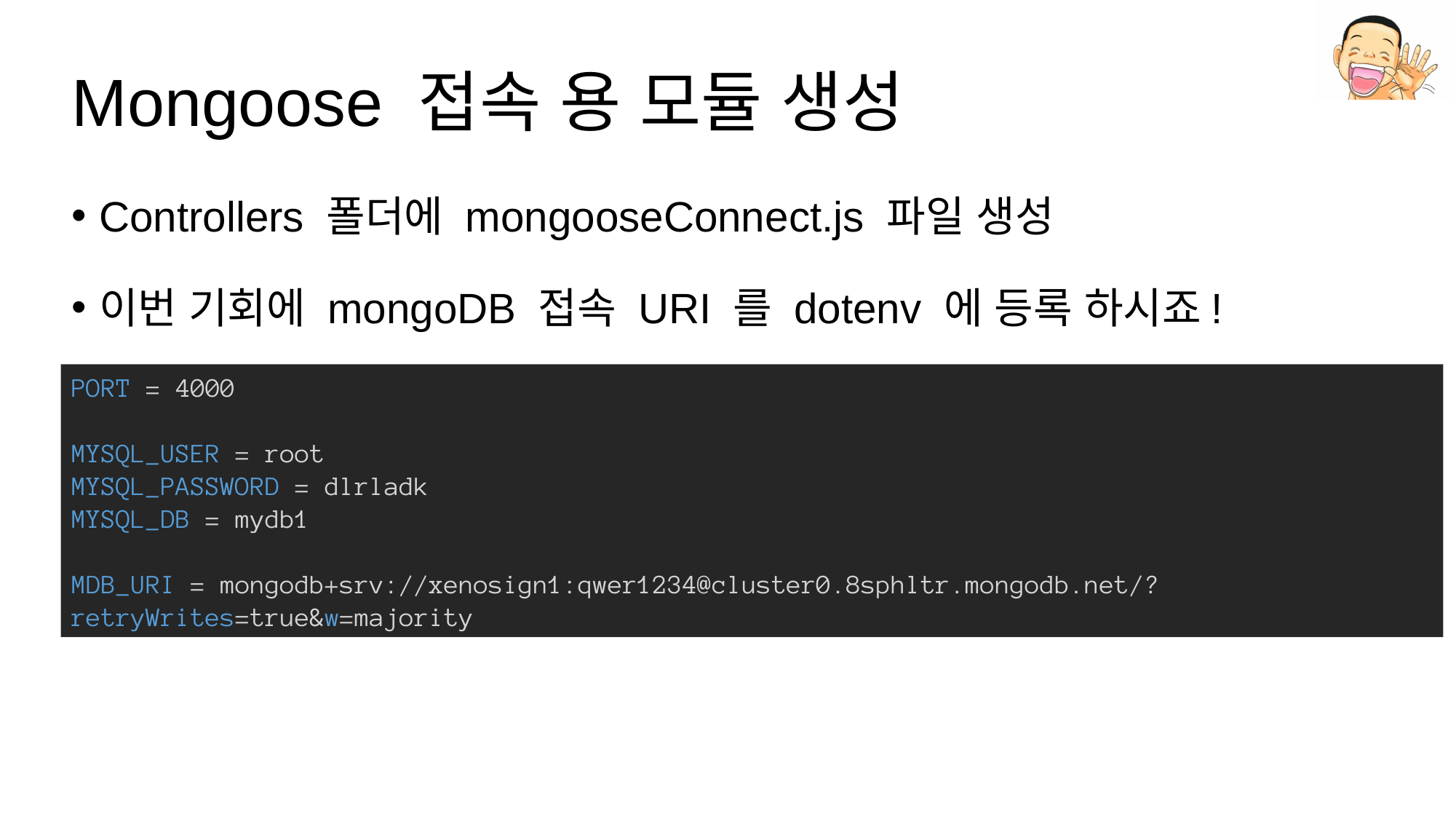

# Mongoose 접속 용 모듈 생성
Controllers 폴더에 mongooseConnect.js 파일 생성
이번 기회에 mongoDB 접속 URI 를 dotenv 에 등록 하시죠!
PORT = 4000
MYSQL_USER = root
MYSQL_PASSWORD = dlrladk
MYSQL_DB = mydb1
MDB_URI = mongodb+srv://xenosign1:qwer1234@cluster0.8sphltr.mongodb.net/?retryWrites=true&w=majority